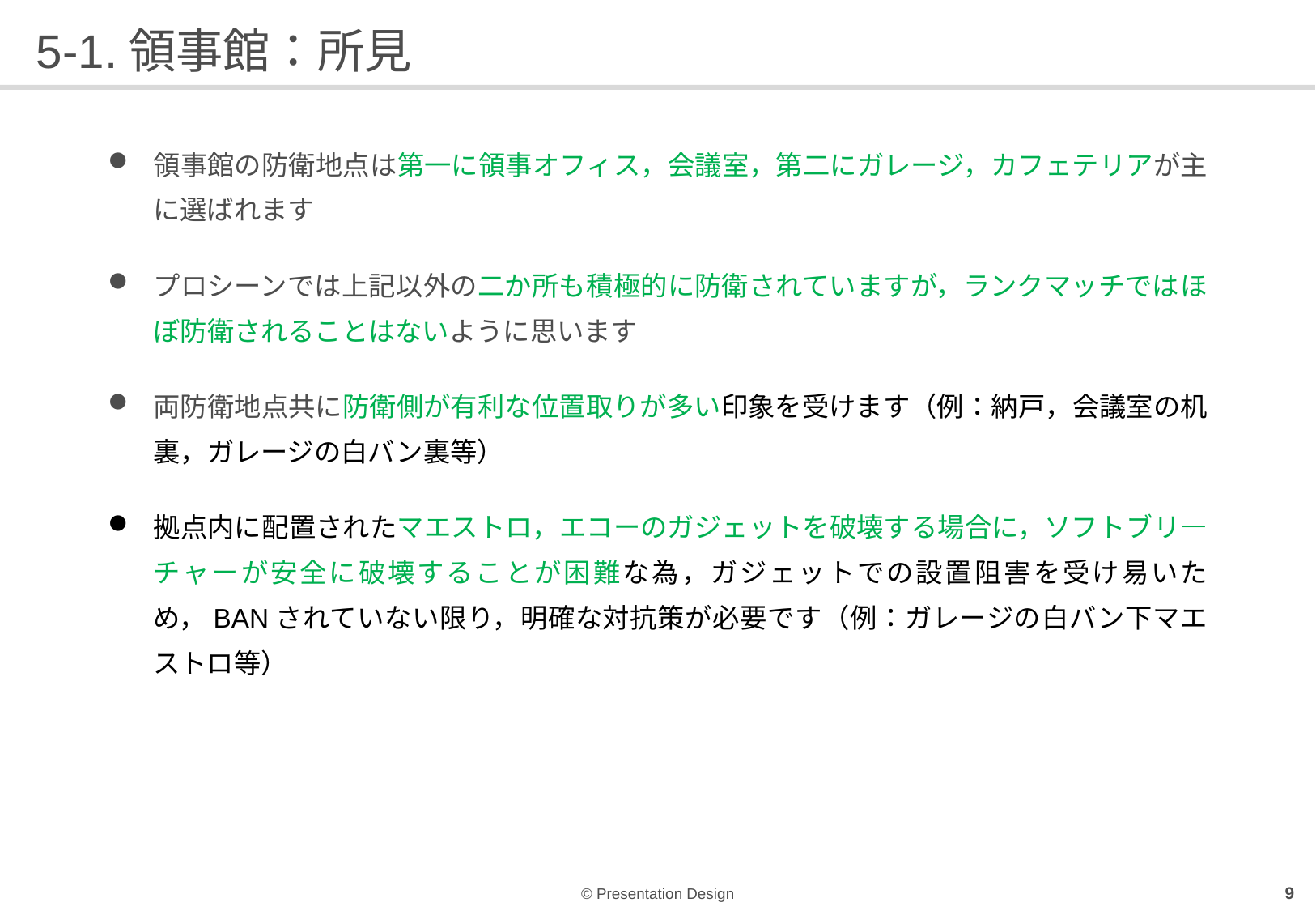

# 5-1.領事館：所見
領事館の防衛地点は第一に領事オフィス，会議室，第二にガレージ，カフェテリアが主に選ばれます
プロシーンでは上記以外の二か所も積極的に防衛されていますが，ランクマッチではほぼ防衛されることはないように思います
両防衛地点共に防衛側が有利な位置取りが多い印象を受けます（例：納戸，会議室の机裏，ガレージの白バン裏等）
拠点内に配置されたマエストロ，エコーのガジェットを破壊する場合に，ソフトブリ―チャーが安全に破壊することが困難な為，ガジェットでの設置阻害を受け易いため，BANされていない限り，明確な対抗策が必要です（例：ガレージの白バン下マエストロ等）

9